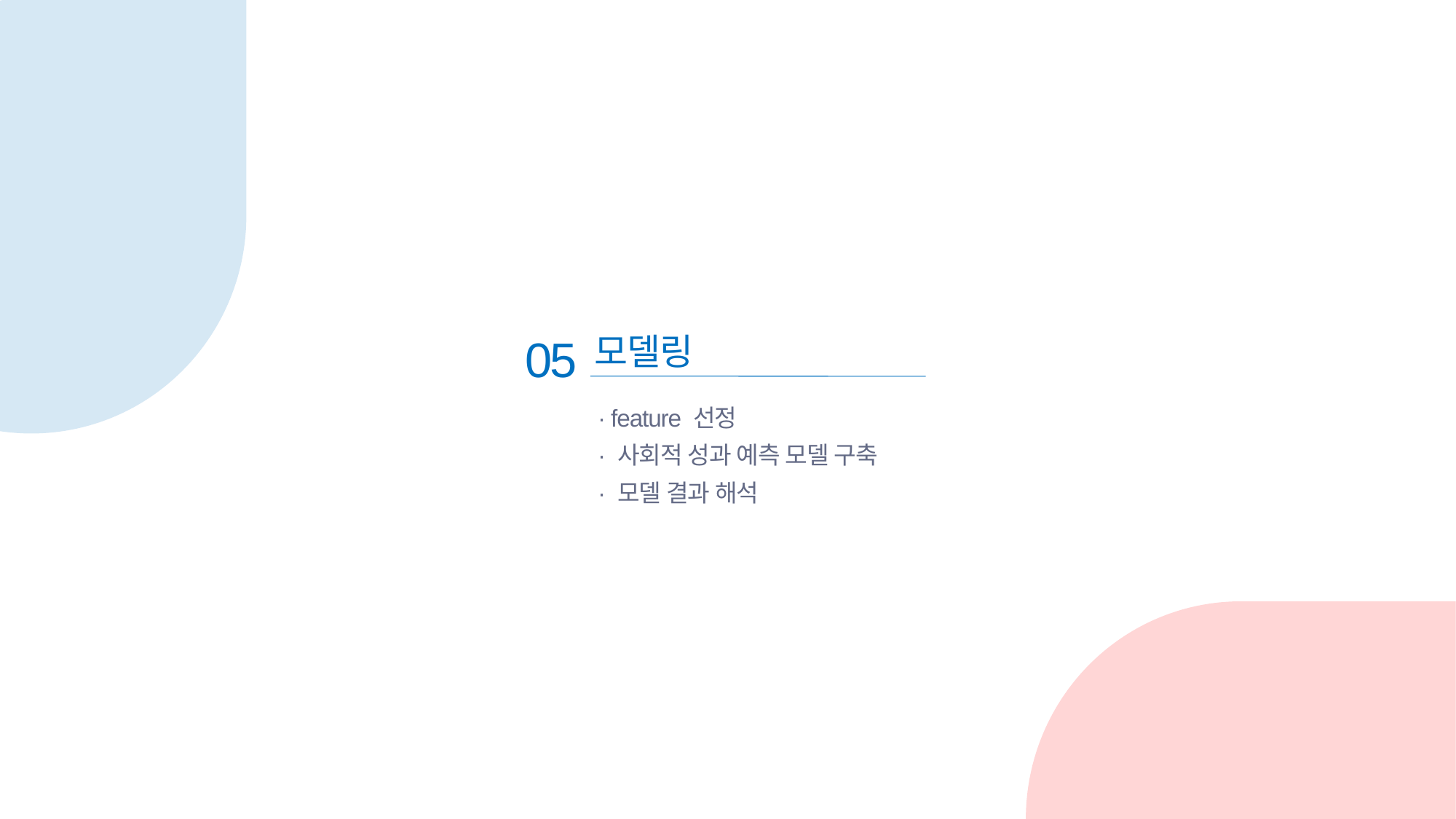

05
모델링
· feature 선정
· 사회적 성과 예측 모델 구축
· 모델 결과 해석